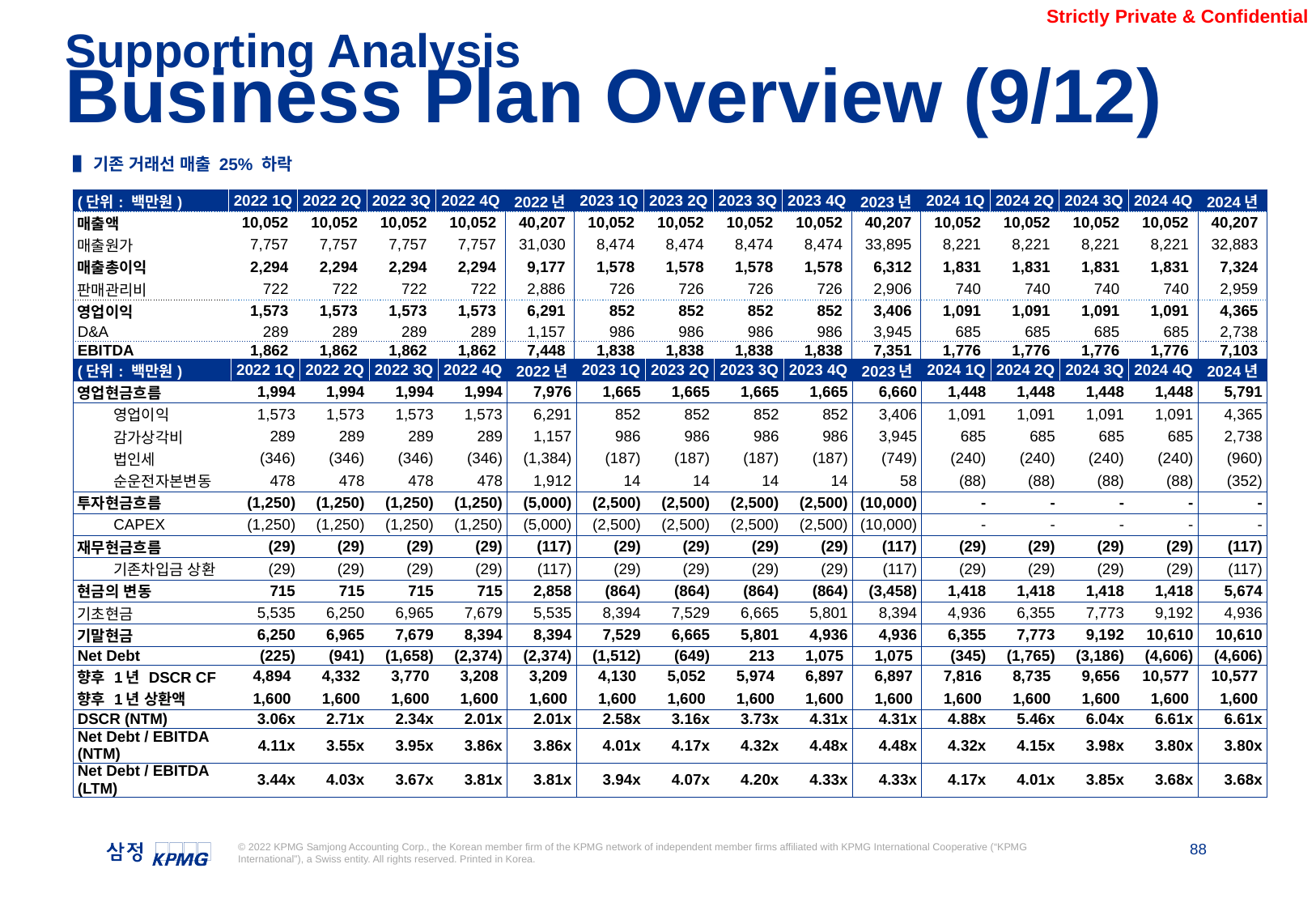

Supporting Analysis
Business Plan Overview (9/12)
▌기존 거래선 매출 25% 하락
| (단위: 백만원) | 2022 1Q | 2022 2Q | 2022 3Q | 2022 4Q | 2022년 | 2023 1Q | 2023 2Q | 2023 3Q | 2023 4Q | 2023년 | 2024 1Q | 2024 2Q | 2024 3Q | 2024 4Q | 2024년 |
| --- | --- | --- | --- | --- | --- | --- | --- | --- | --- | --- | --- | --- | --- | --- | --- |
| 매출액 | 10,052 | 10,052 | 10,052 | 10,052 | 40,207 | 10,052 | 10,052 | 10,052 | 10,052 | 40,207 | 10,052 | 10,052 | 10,052 | 10,052 | 40,207 |
| 매출원가 | 7,757 | 7,757 | 7,757 | 7,757 | 31,030 | 8,474 | 8,474 | 8,474 | 8,474 | 33,895 | 8,221 | 8,221 | 8,221 | 8,221 | 32,883 |
| 매출총이익 | 2,294 | 2,294 | 2,294 | 2,294 | 9,177 | 1,578 | 1,578 | 1,578 | 1,578 | 6,312 | 1,831 | 1,831 | 1,831 | 1,831 | 7,324 |
| 판매관리비 | 722 | 722 | 722 | 722 | 2,886 | 726 | 726 | 726 | 726 | 2,906 | 740 | 740 | 740 | 740 | 2,959 |
| 영업이익 | 1,573 | 1,573 | 1,573 | 1,573 | 6,291 | 852 | 852 | 852 | 852 | 3,406 | 1,091 | 1,091 | 1,091 | 1,091 | 4,365 |
| D&A | 289 | 289 | 289 | 289 | 1,157 | 986 | 986 | 986 | 986 | 3,945 | 685 | 685 | 685 | 685 | 2,738 |
| EBITDA | 1,862 | 1,862 | 1,862 | 1,862 | 7,448 | 1,838 | 1,838 | 1,838 | 1,838 | 7,351 | 1,776 | 1,776 | 1,776 | 1,776 | 7,103 |
| (단위: 백만원) |  | 2022 1Q | 2022 2Q | 2022 3Q | 2022 4Q | 2022년 | 2023 1Q | 2023 2Q | 2023 3Q | 2023 4Q | 2023년 | 2024 1Q | 2024 2Q | 2024 3Q | 2024 4Q | 2024년 |
| --- | --- | --- | --- | --- | --- | --- | --- | --- | --- | --- | --- | --- | --- | --- | --- | --- |
| 영업현금흐름 |  | 1,994 | 1,994 | 1,994 | 1,994 | 7,976 | 1,665 | 1,665 | 1,665 | 1,665 | 6,660 | 1,448 | 1,448 | 1,448 | 1,448 | 5,791 |
|  | 영업이익 | 1,573 | 1,573 | 1,573 | 1,573 | 6,291 | 852 | 852 | 852 | 852 | 3,406 | 1,091 | 1,091 | 1,091 | 1,091 | 4,365 |
|  | 감가상각비 | 289 | 289 | 289 | 289 | 1,157 | 986 | 986 | 986 | 986 | 3,945 | 685 | 685 | 685 | 685 | 2,738 |
|  | 법인세 | (346) | (346) | (346) | (346) | (1,384) | (187) | (187) | (187) | (187) | (749) | (240) | (240) | (240) | (240) | (960) |
|  | 순운전자본변동 | 478 | 478 | 478 | 478 | 1,912 | 14 | 14 | 14 | 14 | 58 | (88) | (88) | (88) | (88) | (352) |
| 투자현금흐름 |  | (1,250) | (1,250) | (1,250) | (1,250) | (5,000) | (2,500) | (2,500) | (2,500) | (2,500) | (10,000) | - | - | - | - | - |
|  | CAPEX | (1,250) | (1,250) | (1,250) | (1,250) | (5,000) | (2,500) | (2,500) | (2,500) | (2,500) | (10,000) | - | - | - | - | - |
| 재무현금흐름 |  | (29) | (29) | (29) | (29) | (117) | (29) | (29) | (29) | (29) | (117) | (29) | (29) | (29) | (29) | (117) |
|  | 기존차입금 상환 | (29) | (29) | (29) | (29) | (117) | (29) | (29) | (29) | (29) | (117) | (29) | (29) | (29) | (29) | (117) |
| 현금의 변동 |  | 715 | 715 | 715 | 715 | 2,858 | (864) | (864) | (864) | (864) | (3,458) | 1,418 | 1,418 | 1,418 | 1,418 | 5,674 |
| 기초현금 |  | 5,535 | 6,250 | 6,965 | 7,679 | 5,535 | 8,394 | 7,529 | 6,665 | 5,801 | 8,394 | 4,936 | 6,355 | 7,773 | 9,192 | 4,936 |
| 기말현금 |  | 6,250 | 6,965 | 7,679 | 8,394 | 8,394 | 7,529 | 6,665 | 5,801 | 4,936 | 4,936 | 6,355 | 7,773 | 9,192 | 10,610 | 10,610 |
| Net Debt |  | (225) | (941) | (1,658) | (2,374) | (2,374) | (1,512) | (649) | 213 | 1,075 | 1,075 | (345) | (1,765) | (3,186) | (4,606) | (4,606) |
| 향후 1년 DSCR CF |  | 4,894 | 4,332 | 3,770 | 3,208 | 3,209 | 4,130 | 5,052 | 5,974 | 6,897 | 6,897 | 7,816 | 8,735 | 9,656 | 10,577 | 10,577 |
| 향후 1년 상환액 |  | 1,600 | 1,600 | 1,600 | 1,600 | 1,600 | 1,600 | 1,600 | 1,600 | 1,600 | 1,600 | 1,600 | 1,600 | 1,600 | 1,600 | 1,600 |
| DSCR (NTM) |  | 3.06x | 2.71x | 2.34x | 2.01x | 2.01x | 2.58x | 3.16x | 3.73x | 4.31x | 4.31x | 4.88x | 5.46x | 6.04x | 6.61x | 6.61x |
| Net Debt / EBITDA (NTM) |  | 4.11x | 3.55x | 3.95x | 3.86x | 3.86x | 4.01x | 4.17x | 4.32x | 4.48x | 4.48x | 4.32x | 4.15x | 3.98x | 3.80x | 3.80x |
| Net Debt / EBITDA (LTM) |  | 3.44x | 4.03x | 3.67x | 3.81x | 3.81x | 3.94x | 4.07x | 4.20x | 4.33x | 4.33x | 4.17x | 4.01x | 3.85x | 3.68x | 3.68x |